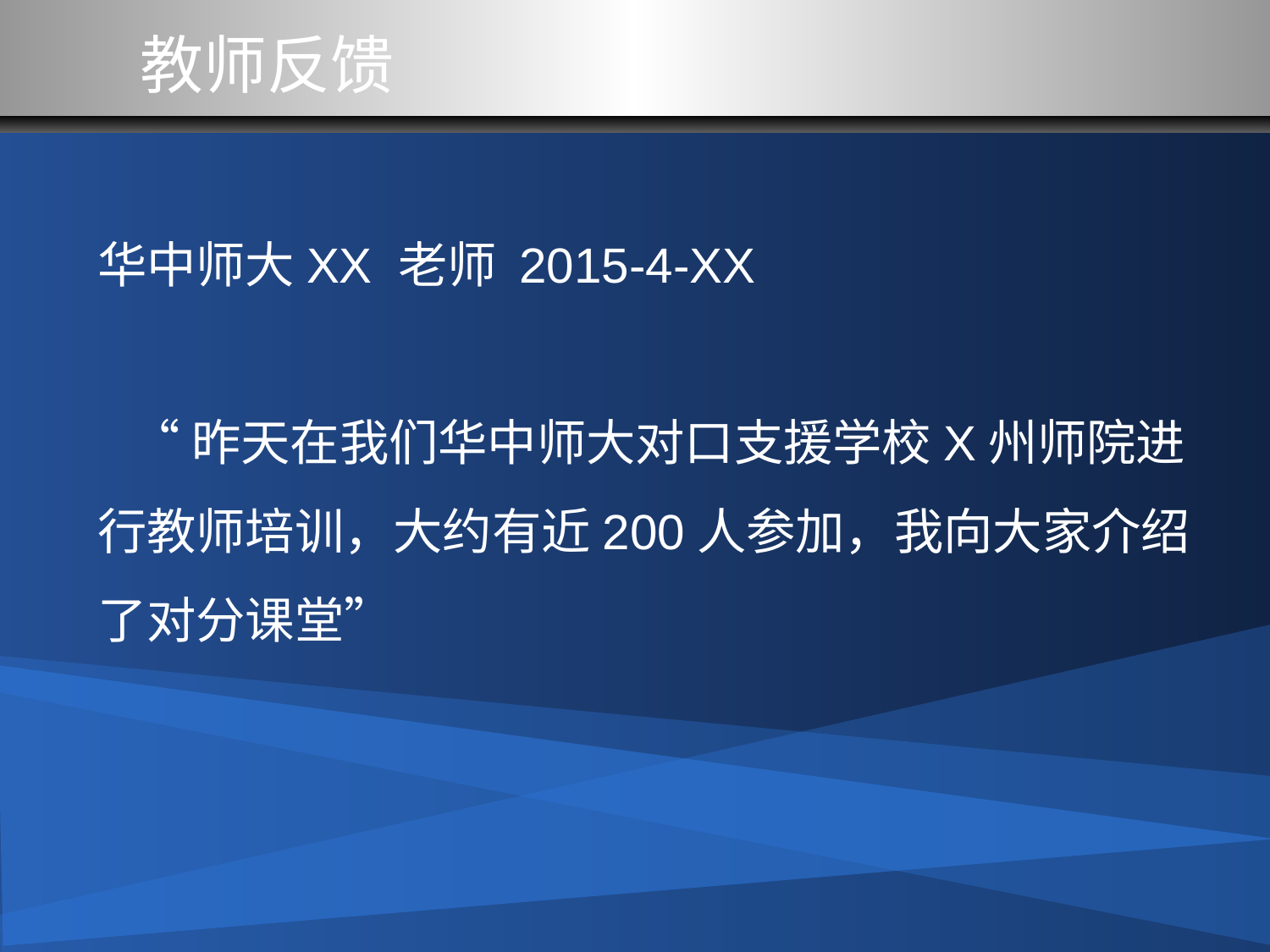

教师反馈
华中师大XX 老师 2015-4-XX

   “昨天在我们华中师大对口支援学校X州师院进行教师培训，大约有近200人参加，我向大家介绍了对分课堂”